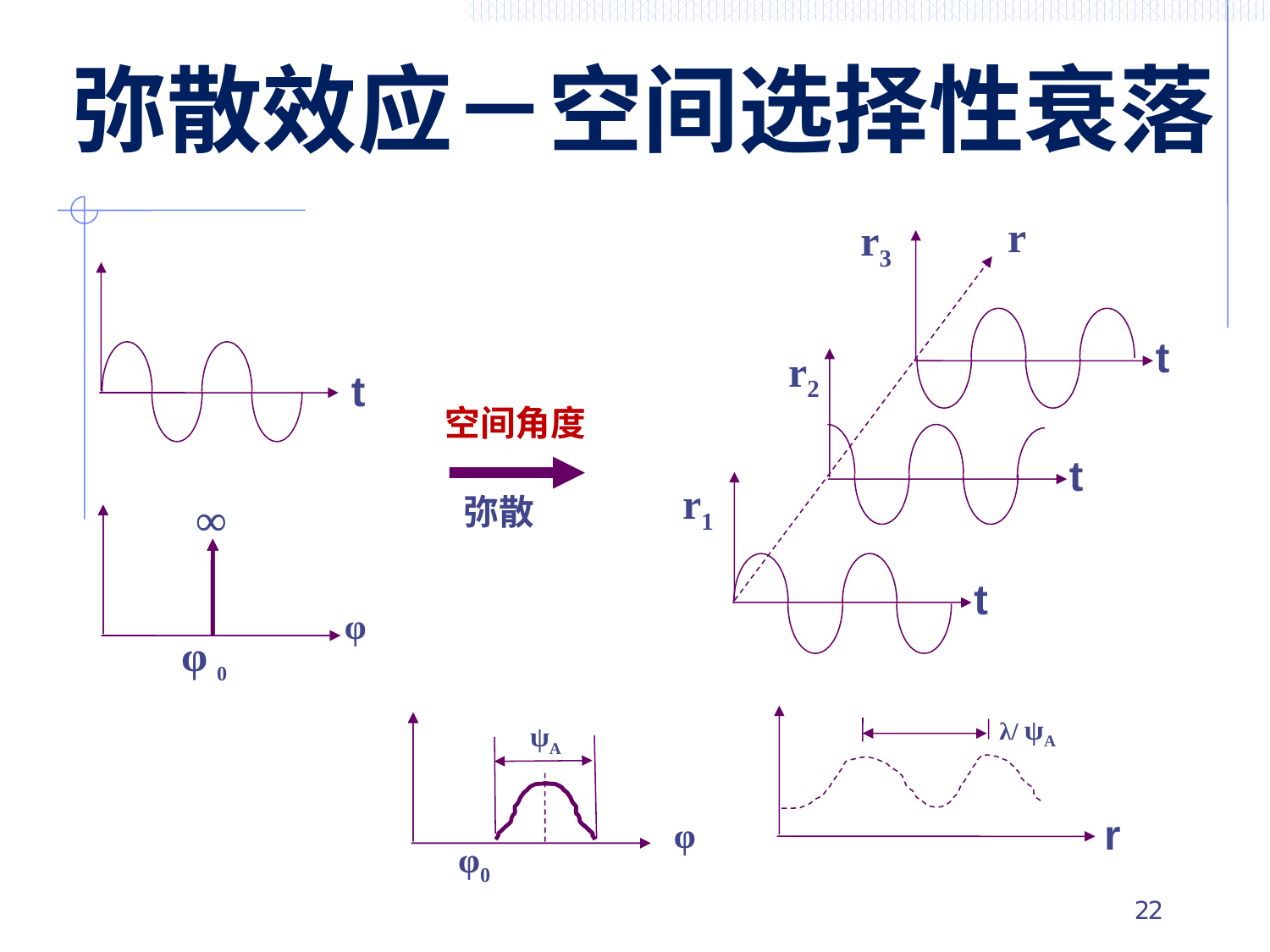

# 弥散效应－空间选择性衰落
r
r3

t

r2

t

r1

t

t

弥散
∞
∞

φ 0
φ
λ/ ψA

r

ψA

φ
φ0
空间角度
22